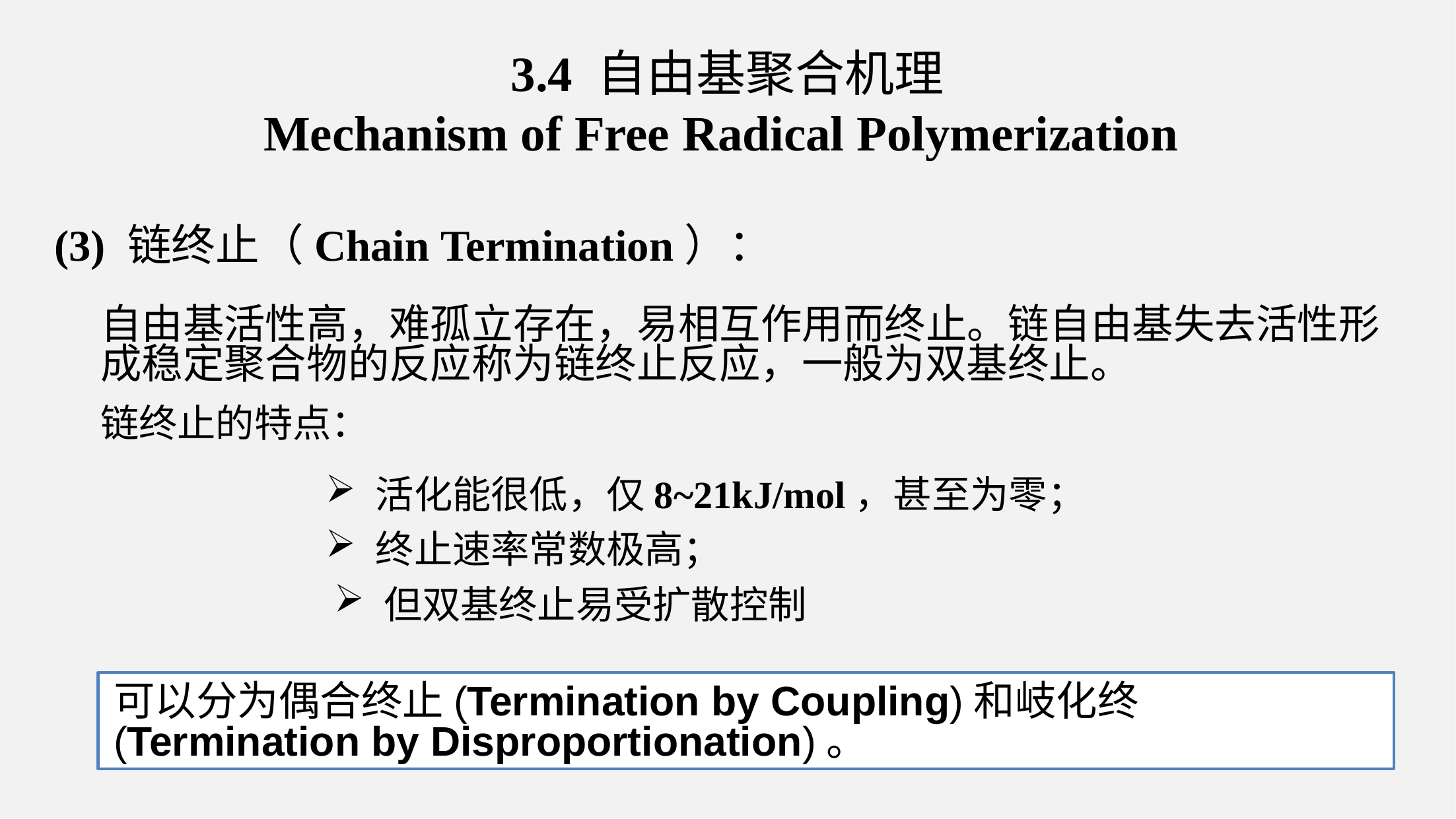

3.4 自由基聚合机理
Mechanism of Free Radical Polymerization
(3) 链终止（Chain Termination）：
自由基活性高，难孤立存在，易相互作用而终止。链自由基失去活性形成稳定聚合物的反应称为链终止反应，一般为双基终止。

链终止的特点：
活化能很低，仅8~21kJ/mol，甚至为零；

终止速率常数极高；
但双基终止易受扩散控制
可以分为偶合终止(Termination by Coupling)和岐化终(Termination by Disproportionation)。
42